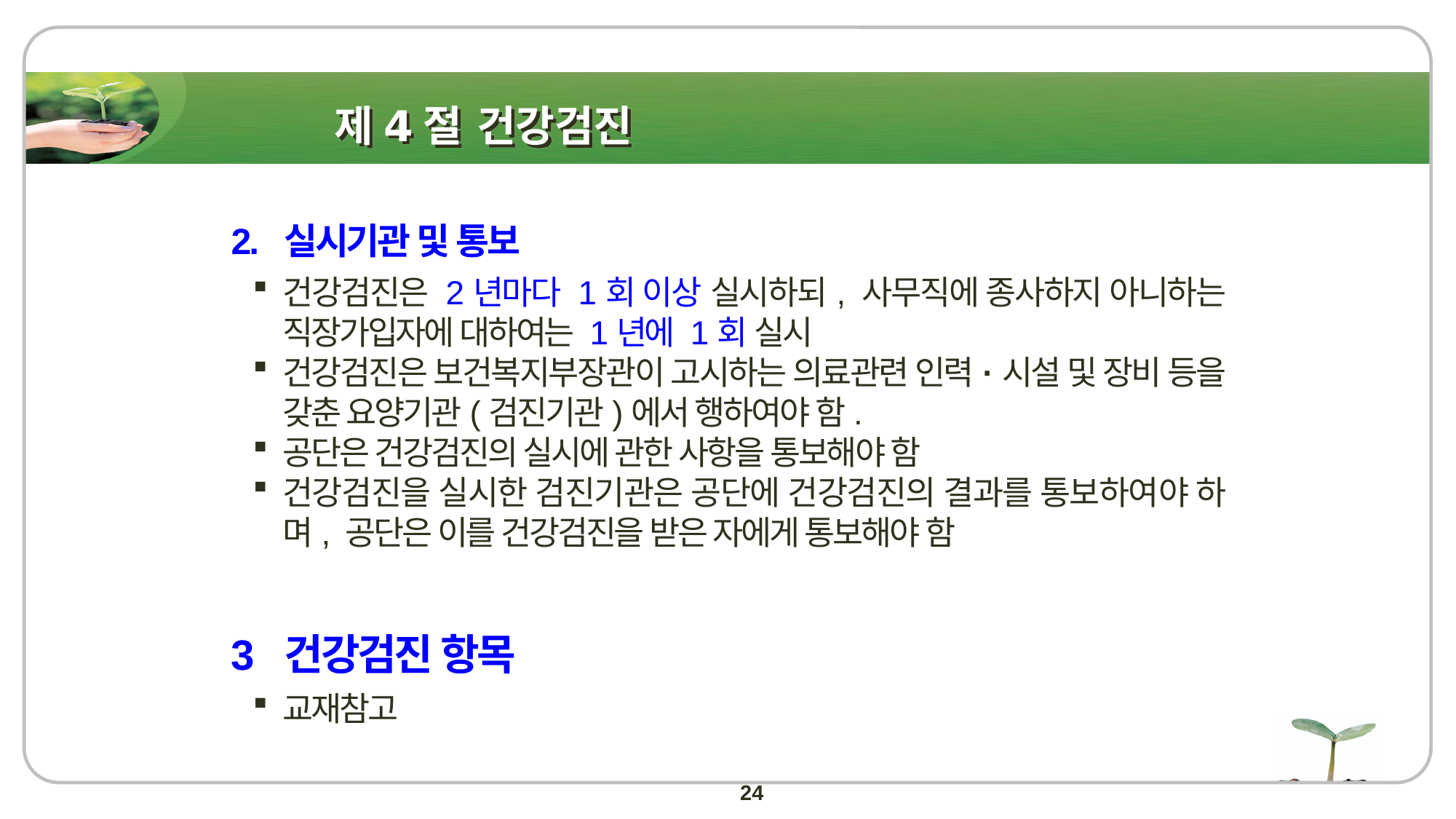

# 제4절 건강검진

2.  실시기관 및 통보
건강검진은 2년마다 1회 이상 실시하되, 사무직에 종사하지 아니하는 직장가입자에 대하여는 1년에 1회 실시
건강검진은 보건복지부장관이 고시하는 의료관련 인력·시설 및 장비 등을 갖춘 요양기관(검진기관)에서 행하여야 함.
공단은 건강검진의 실시에 관한 사항을 통보해야 함
건강검진을 실시한 검진기관은 공단에 건강검진의 결과를 통보하여야 하며, 공단은 이를 건강검진을 받은 자에게 통보해야 함

3  건강검진 항목
교재참고

24